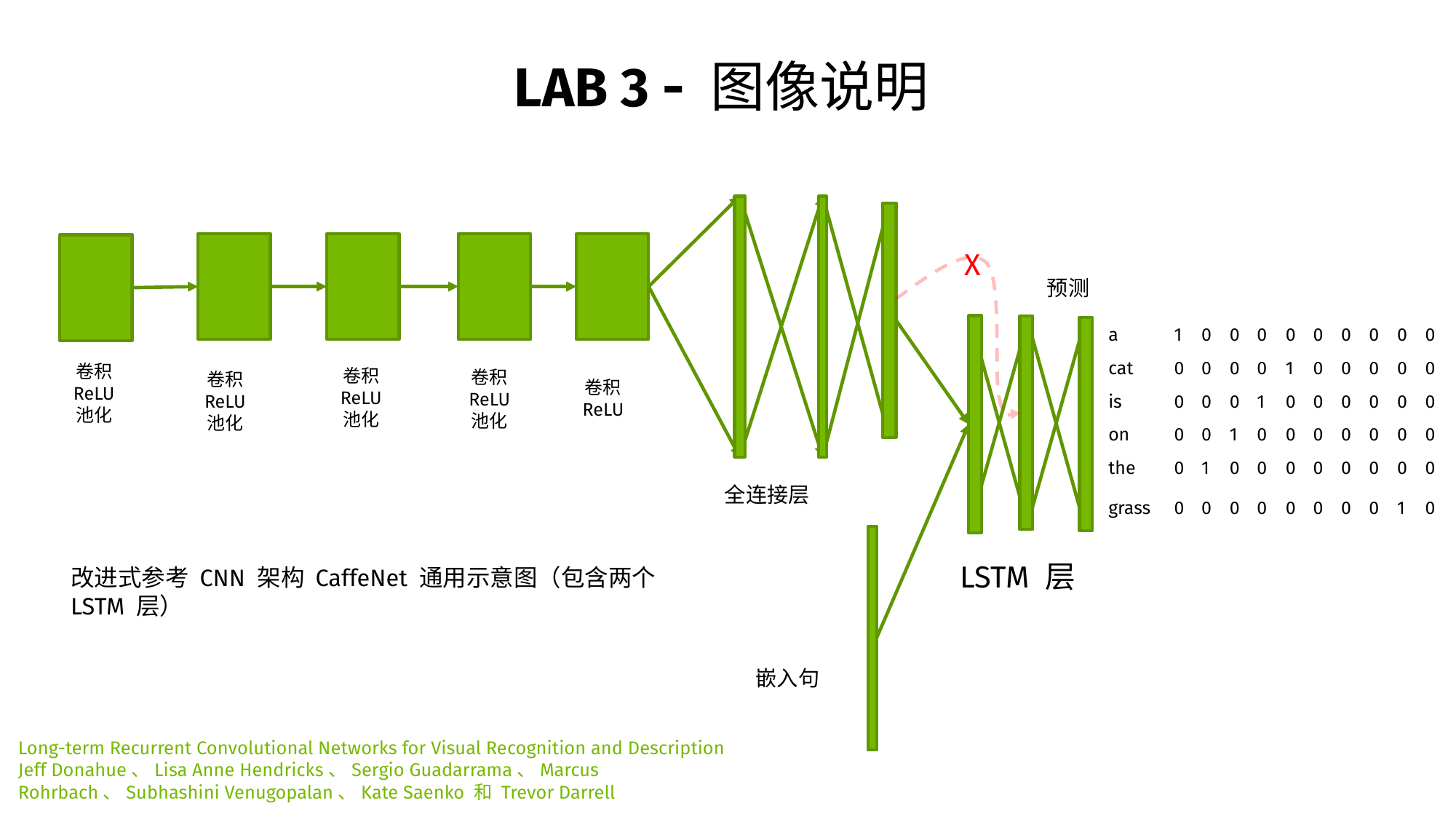

# lAB 3 - 图像说明

X

预测

| a | 1 | 0 | 0 | 0 | 0 | 0 | 0 | 0 | 0 | 0 |
| --- | --- | --- | --- | --- | --- | --- | --- | --- | --- | --- |
| cat | 0 | 0 | 0 | 0 | 1 | 0 | 0 | 0 | 0 | 0 |
| is | 0 | 0 | 0 | 1 | 0 | 0 | 0 | 0 | 0 | 0 |
| on | 0 | 0 | 1 | 0 | 0 | 0 | 0 | 0 | 0 | 0 |
| the | 0 | 1 | 0 | 0 | 0 | 0 | 0 | 0 | 0 | 0 |
| grass | 0 | 0 | 0 | 0 | 0 | 0 | 0 | 0 | 1 | 0 |
卷积
ReLU
池化
卷积
ReLU
池化
卷积
ReLU
池化
卷积
ReLU
池化
卷积
ReLU
全连接层

LSTM 层
改进式参考 CNN 架构 CaffeNet 通用示意图（包含两个 LSTM 层）
嵌入句
Long-term Recurrent Convolutional Networks for Visual Recognition and Description
Jeff Donahue、Lisa Anne Hendricks、Sergio Guadarrama、Marcus Rohrbach、Subhashini Venugopalan、Kate Saenko 和 Trevor Darrell